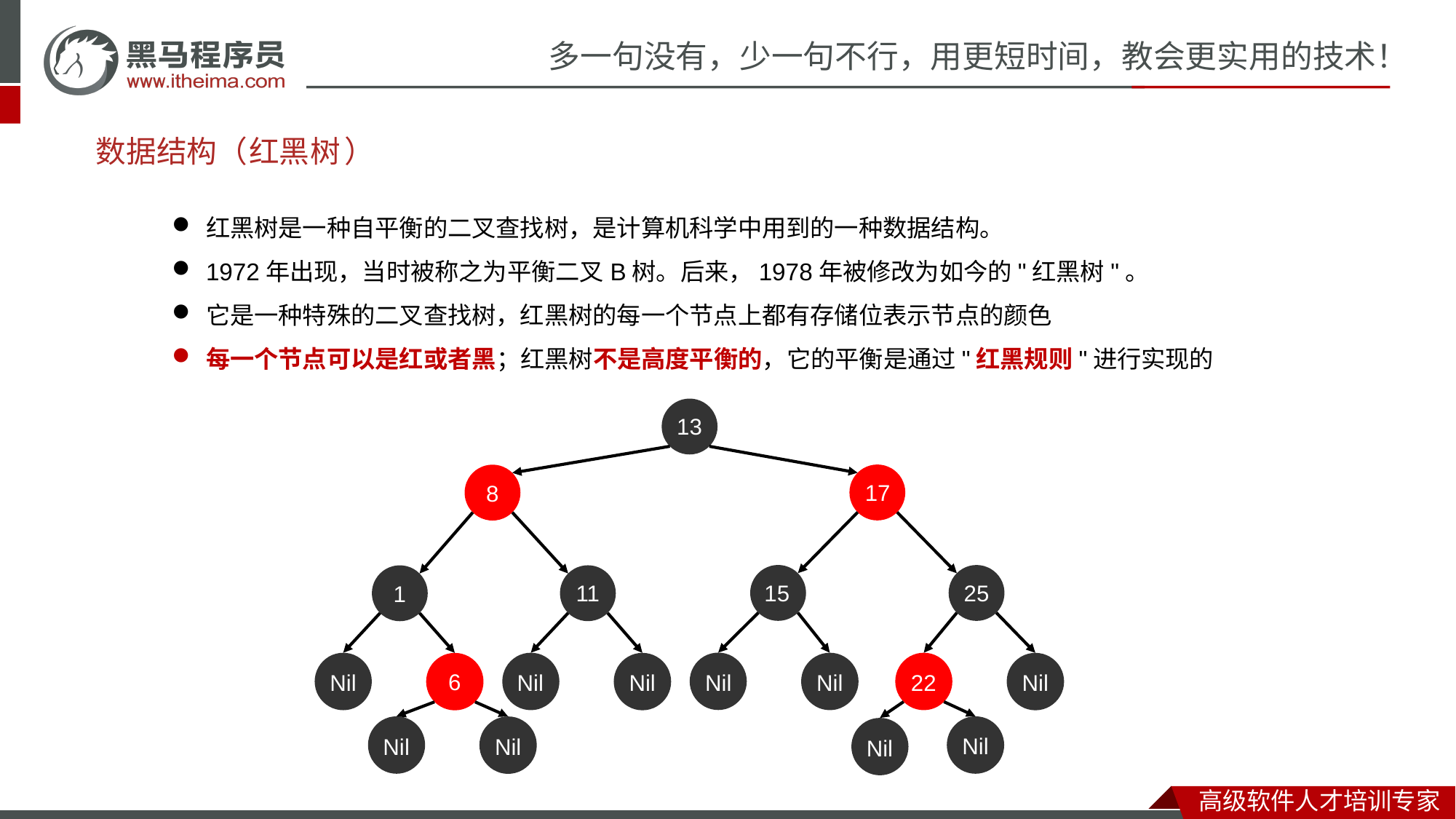

平衡
二叉
树
小结
# 数据结构（
红黑
树
）
红黑树是一种自平衡的二叉查找树，是计算机科学中用到的一种数据结构。
1972年出现，当时被称之为平衡二叉B树。后来，1978年被修改为如今的"红黑树"。
它是一种特殊的二叉查找树，红黑树的每一个节点上都有存储位表示节点的颜色
每一个节点可以是红或者黑；红黑树不是高度平衡的，它的平衡是通过"红黑规则"进行实现的

13

17
8

15

25

11
1

Nil

Nil

22

Nil

Nil

Nil

Nil
6

Nil

Nil

Nil

Nil